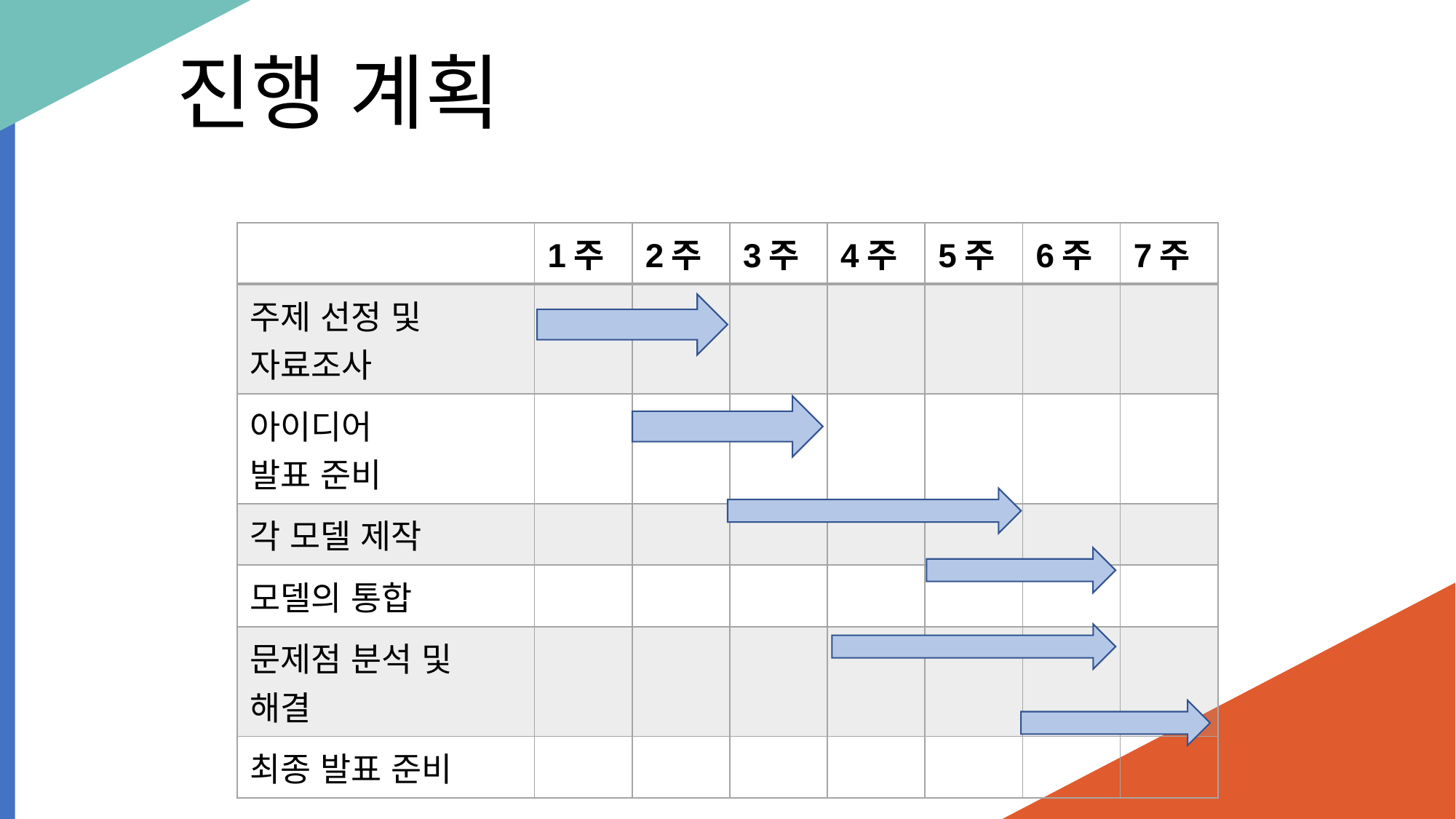

진행 계획
|  | 1주 | 2주 | 3주 | 4주 | 5주 | 6주 | 7주 |
| --- | --- | --- | --- | --- | --- | --- | --- |
| 주제 선정 및 자료조사 |  |  |  |  |  |  |  |
| 아이디어 발표 준비 |  |  |  |  |  |  |  |
| 각 모델 제작 |  |  |  |  |  |  |  |
| 모델의 통합 |  |  |  |  |  |  |  |
| 문제점 분석 및 해결 |  |  |  |  |  |  |  |
| 최종 발표 준비 |  |  |  |  |  |  |  |